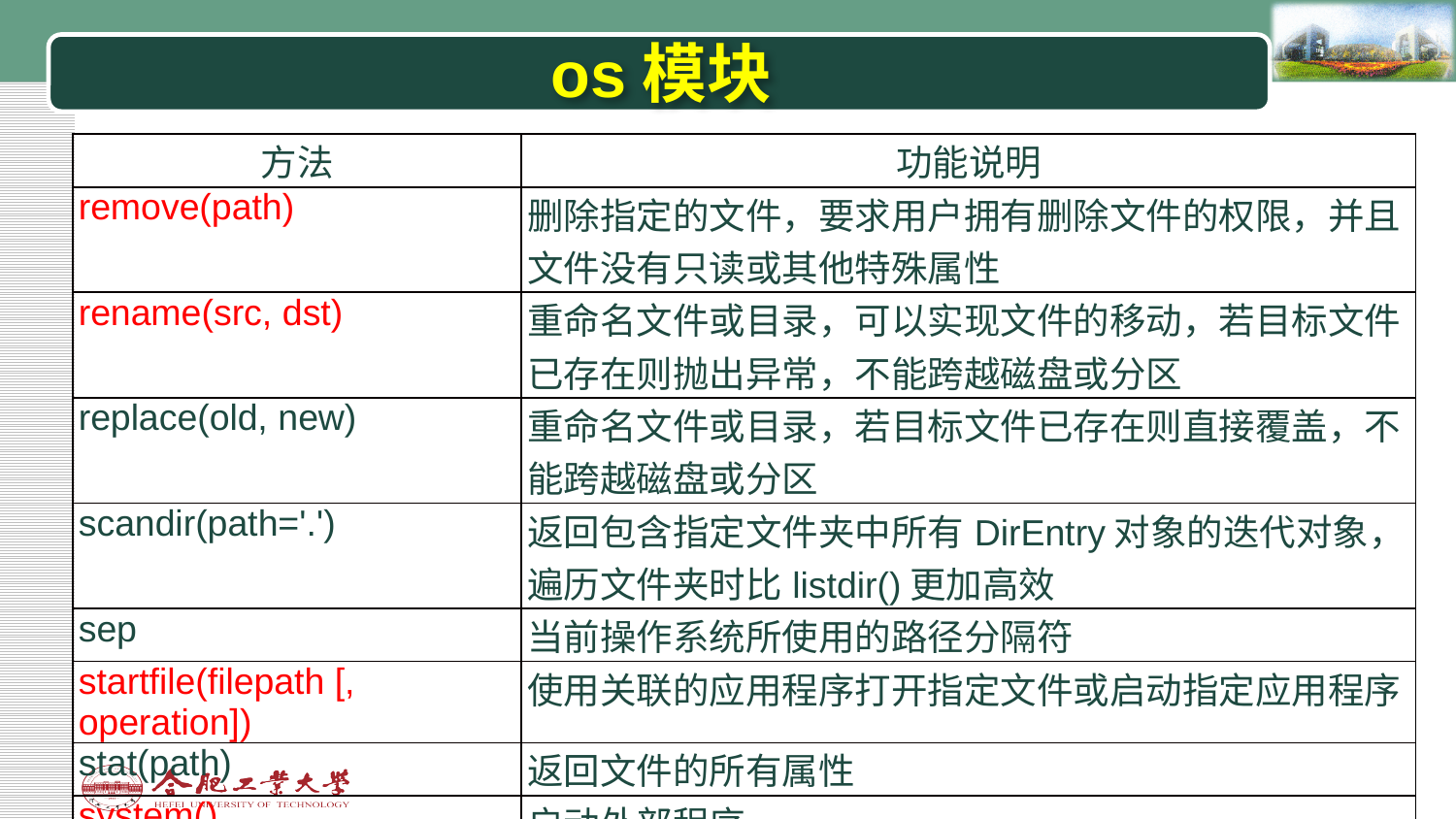

# os模块
| 方法 | 功能说明 |
| --- | --- |
| remove(path) | 删除指定的文件，要求用户拥有删除文件的权限，并且文件没有只读或其他特殊属性 |
| rename(src, dst) | 重命名文件或目录，可以实现文件的移动，若目标文件已存在则抛出异常，不能跨越磁盘或分区 |
| replace(old, new) | 重命名文件或目录，若目标文件已存在则直接覆盖，不能跨越磁盘或分区 |
| scandir(path='.') | 返回包含指定文件夹中所有DirEntry对象的迭代对象，遍历文件夹时比listdir()更加高效 |
| sep | 当前操作系统所使用的路径分隔符 |
| startfile(filepath [, operation]) | 使用关联的应用程序打开指定文件或启动指定应用程序 |
| stat(path) | 返回文件的所有属性 |
| system() | 启动外部程序 |
| truncate(path, length) | 将文件截断，只保留指定长度的内容 |
| write(fd, data) | 将bytes对象data写入文件fd |